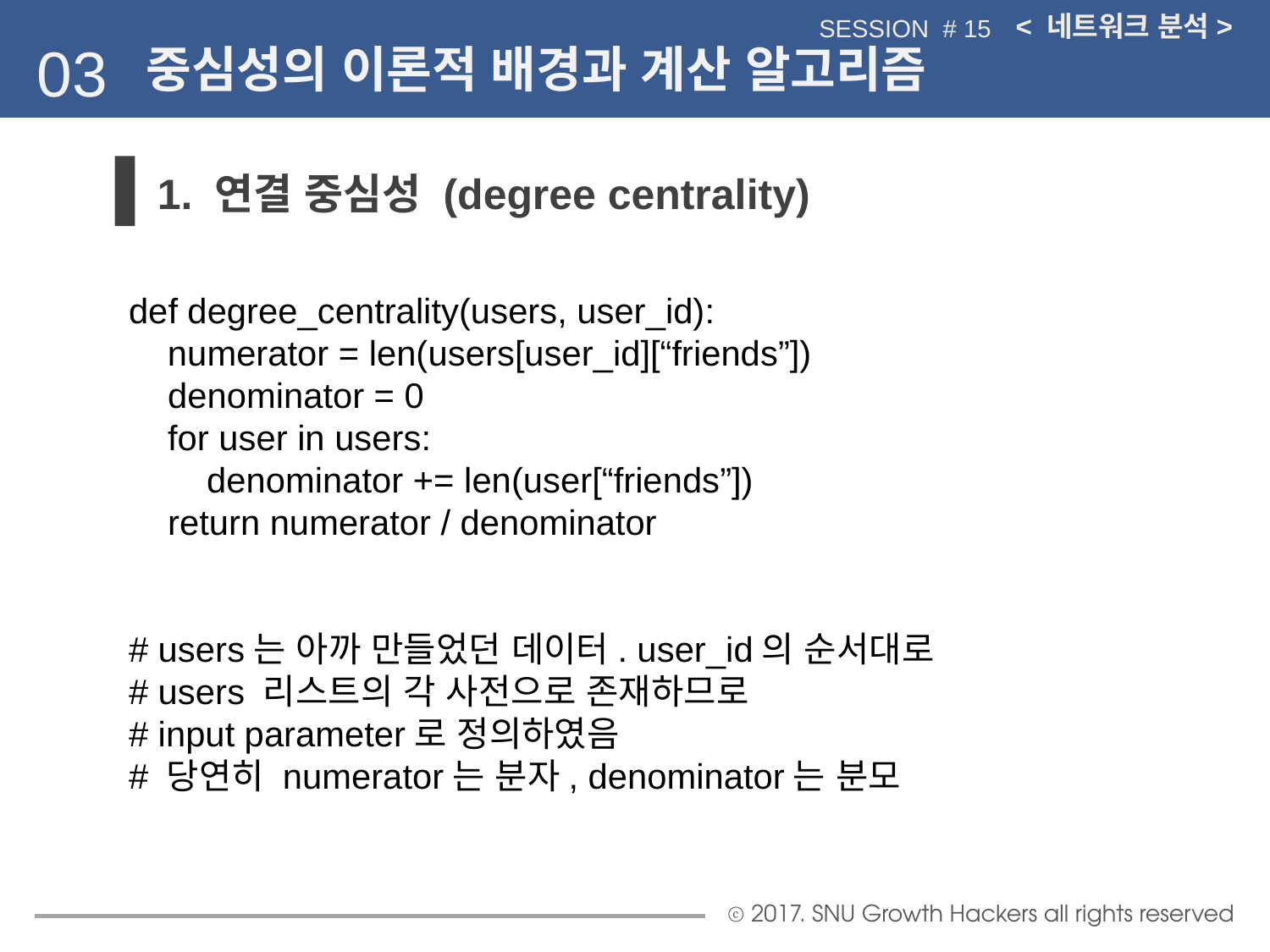

< 네트워크 분석>
SESSION  # 15
03
중심성의 이론적 배경과 계산 알고리즘

1. 연결 중심성 (degree centrality)

def degree_centrality(users, user_id):
    numerator = len(users[user_id][“friends”])
    denominator = 0
    for user in users:
        denominator += len(user[“friends”])
    return numerator / denominator
# users는 아까 만들었던 데이터. user_id의 순서대로
# users 리스트의 각 사전으로 존재하므로
# input parameter로 정의하였음 # 당연히 numerator는 분자, denominator는 분모
ⓒ 2017. SNU Growth Hackers all rights reserved